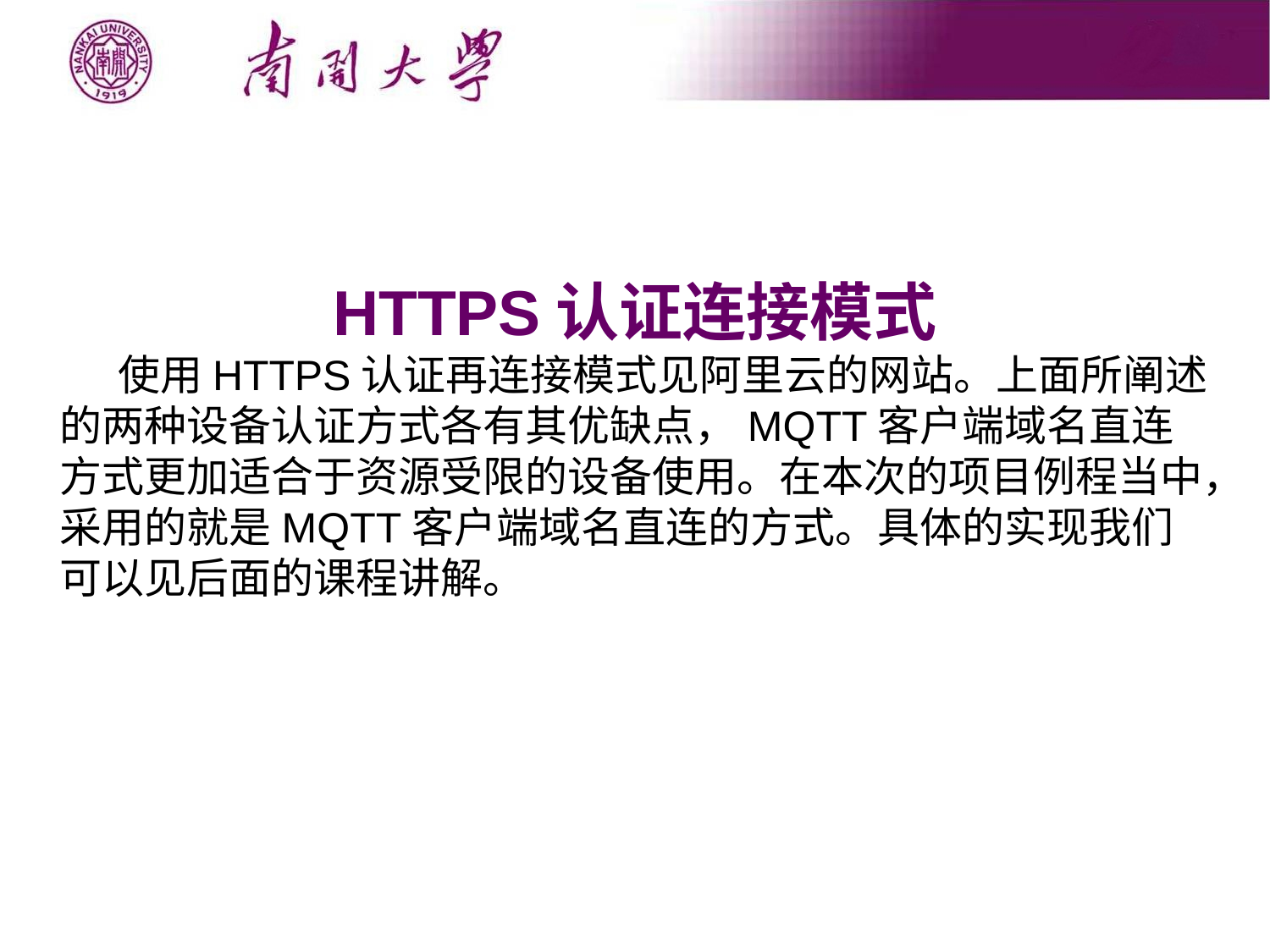

HTTPS认证连接模式
     使用HTTPS认证再连接模式见阿里云的网站。上面所阐述的两种设备认证方式各有其优缺点，MQTT客户端域名直连方式更加适合于资源受限的设备使用。在本次的项目例程当中，采用的就是MQTT客户端域名直连的方式。具体的实现我们可以见后面的课程讲解。